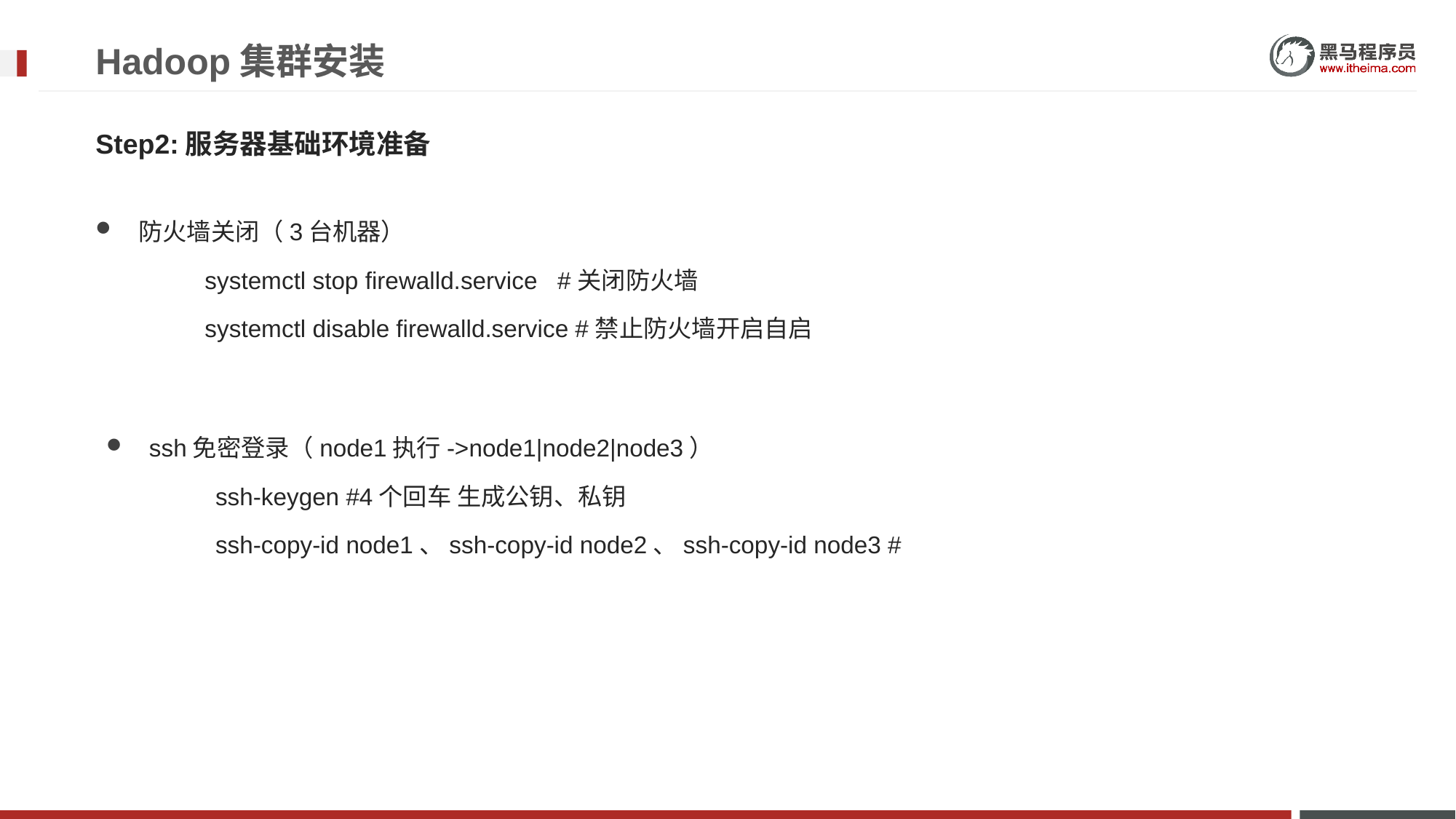

# Hadoop集群安装
Step2:服务器基础环境准备
防火墙关闭（3台机器）
	systemctl stop firewalld.service   #关闭防火墙
	systemctl disable firewalld.service #禁止防火墙开启自启
ssh免密登录（node1执行->node1|node2|node3）
	ssh-keygen #4个回车 生成公钥、私钥
	ssh-copy-id node1、ssh-copy-id node2、ssh-copy-id node3 #